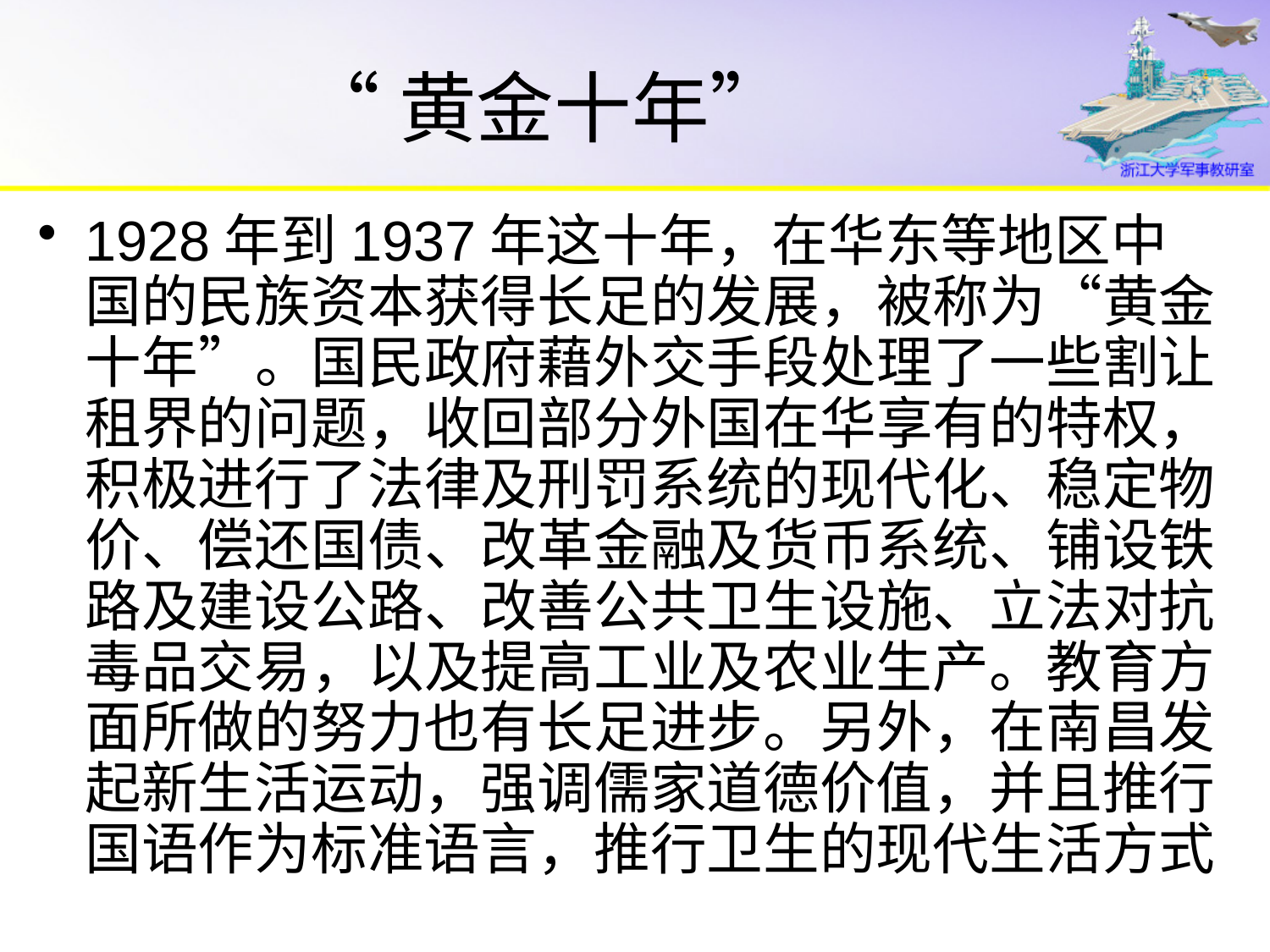

# “黄金十年”
1928年到1937年这十年，在华东等地区中国的民族资本获得长足的发展，被称为“黄金十年”。国民政府藉外交手段处理了一些割让租界的问题，收回部分外国在华享有的特权，积极进行了法律及刑罚系统的现代化、稳定物价、偿还国债、改革金融及货币系统、铺设铁路及建设公路、改善公共卫生设施、立法对抗毒品交易，以及提高工业及农业生产。教育方面所做的努力也有长足进步。另外，在南昌发起新生活运动，强调儒家道德价值，并且推行国语作为标准语言，推行卫生的现代生活方式